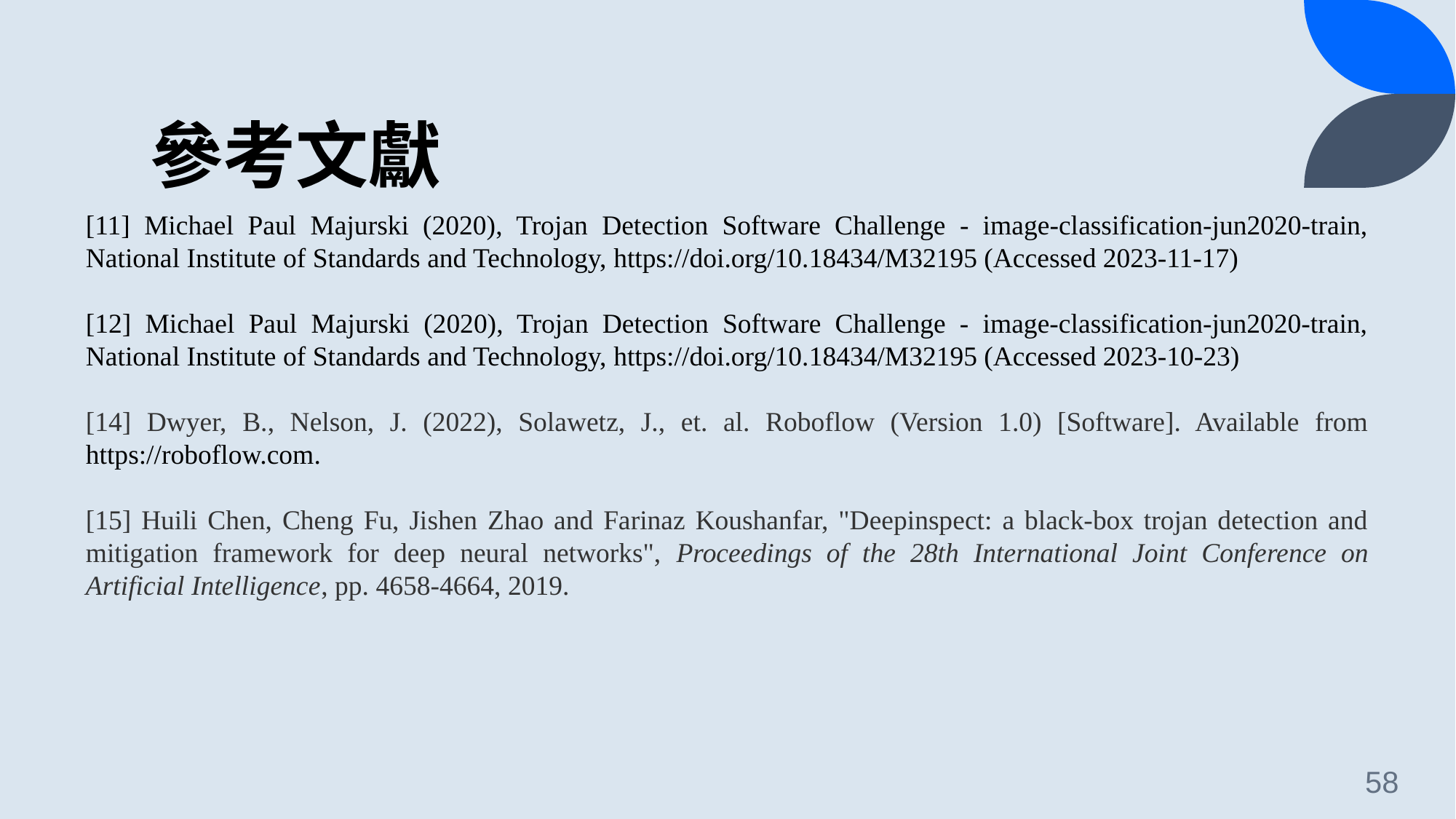

# 參考文獻
[11] Michael Paul Majurski (2020), Trojan Detection Software Challenge - image-classification-jun2020-train, National Institute of Standards and Technology, https://doi.org/10.18434/M32195 (Accessed 2023-11-17)

[12] Michael Paul Majurski (2020), Trojan Detection Software Challenge - image-classification-jun2020-train, National Institute of Standards and Technology, https://doi.org/10.18434/M32195 (Accessed 2023-10-23)

[14] Dwyer, B., Nelson, J. (2022), Solawetz, J., et. al. Roboflow (Version 1.0) [Software]. Available from https://roboflow.com.

[15] Huili Chen, Cheng Fu, Jishen Zhao and Farinaz Koushanfar, "Deepinspect: a black-box trojan detection and mitigation framework for deep neural networks", Proceedings of the 28th International Joint Conference on Artificial Intelligence, pp. 4658-4664, 2019.
58